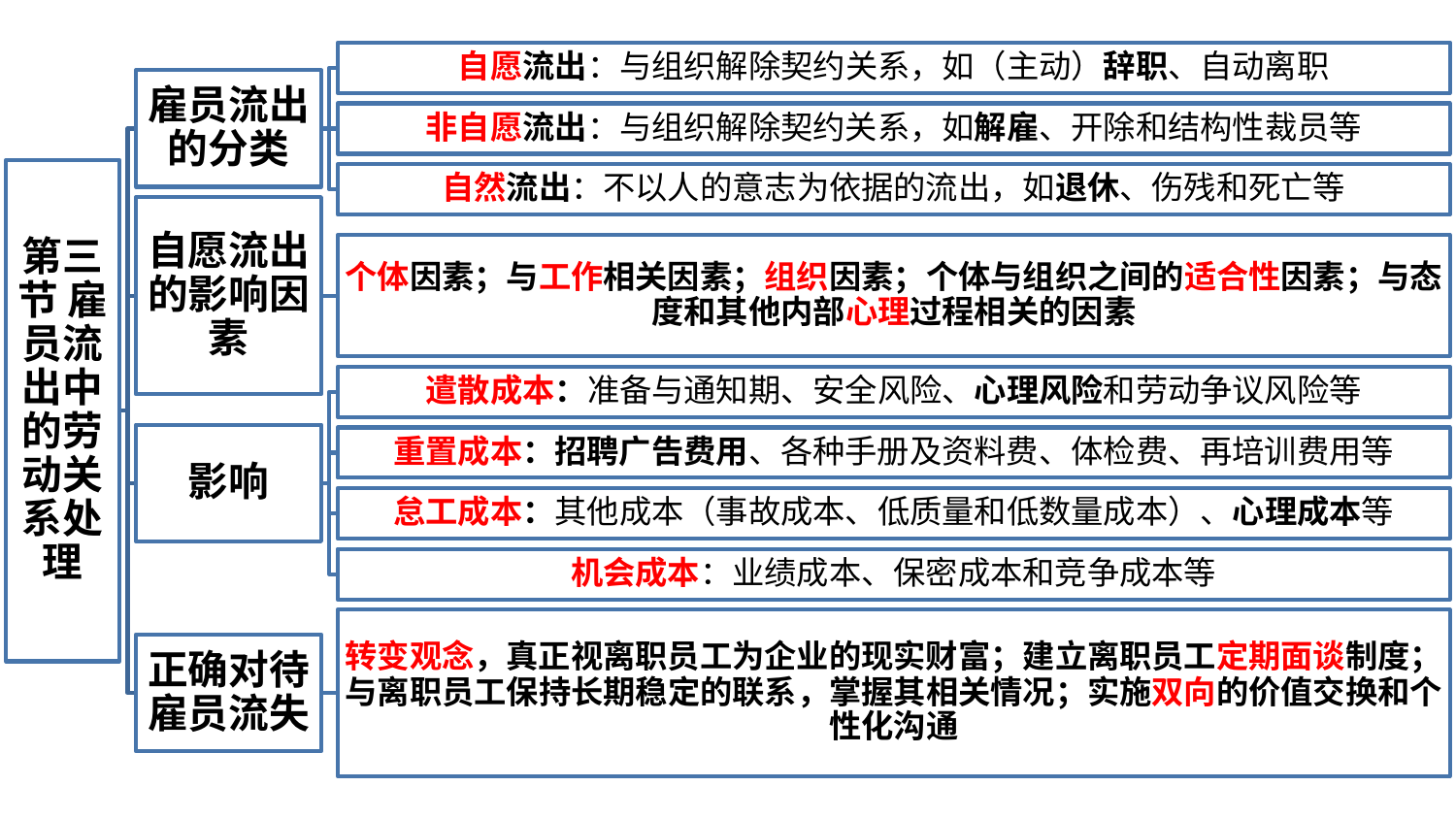

第三节 雇员流出中的劳动关系处理
雇员流出的分类
自愿流出：与组织解除契约关系，如（主动）辞职、自动离职
非自愿流出：与组织解除契约关系，如解雇、开除和结构性裁员等
自然流出：不以人的意志为依据的流出，如退休、伤残和死亡等
自愿流出的影响因素
个体因素；与工作相关因素；组织因素；个体与组织之间的适合性因素；与态度和其他内部心理过程相关的因素
影响
遣散成本：准备与通知期、安全风险、心理风险和劳动争议风险等
重置成本：招聘广告费用、各种手册及资料费、体检费、再培训费用等
怠工成本：其他成本（事故成本、低质量和低数量成本）、心理成本等
机会成本：业绩成本、保密成本和竞争成本等
正确对待雇员流失
转变观念，真正视离职员工为企业的现实财富；建立离职员工定期面谈制度；与离职员工保持长期稳定的联系，掌握其相关情况；实施双向的价值交换和个性化沟通
多题型